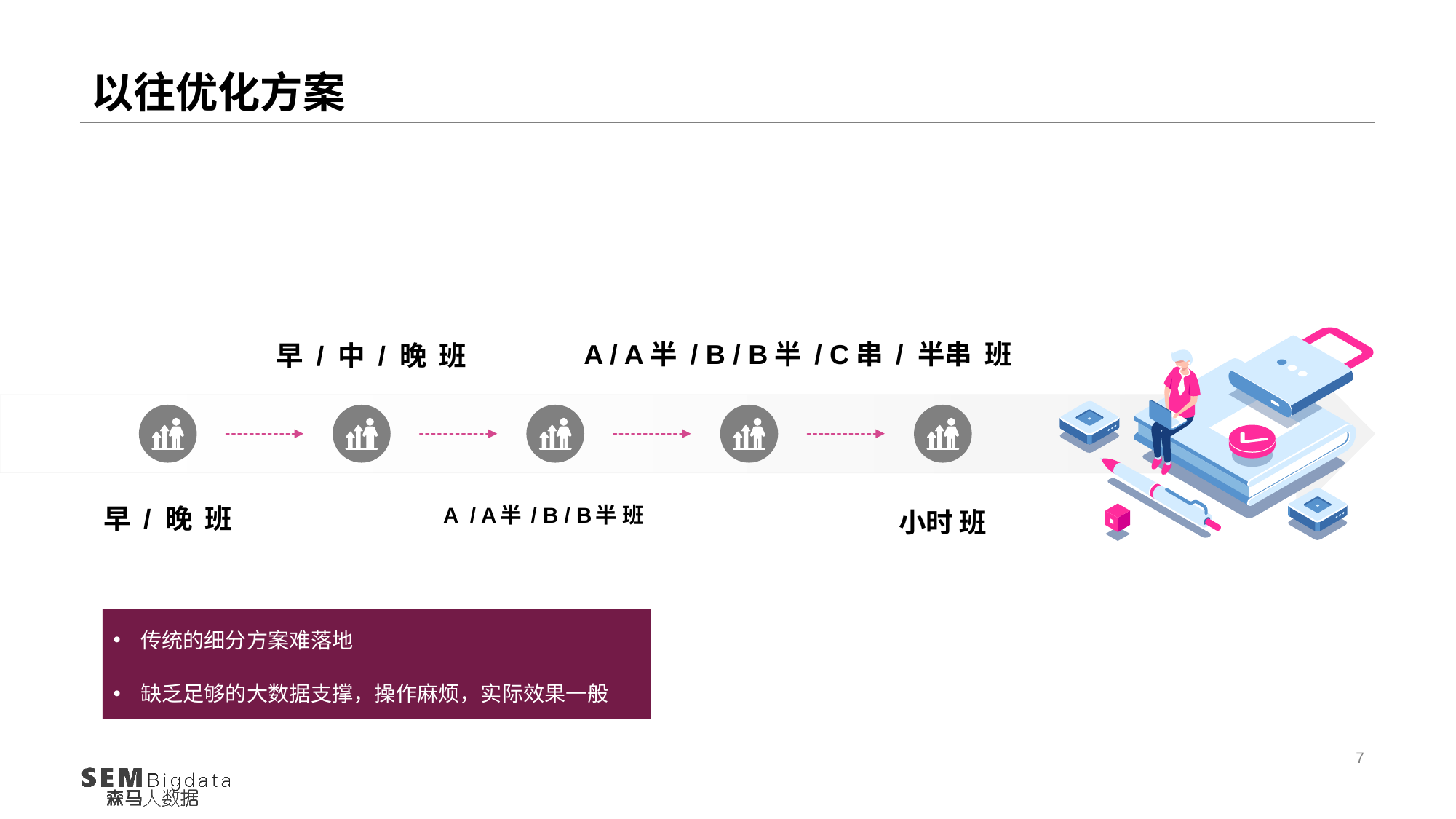

# 以往优化方案
早 / 中 / 晚  班

A / A半 / B / B半 / C串 / 半串  班

A  / A半 / B / B半 班
早 / 晚  班
小时 班
传统的细分方案难落地
缺乏足够的大数据支撑，操作麻烦，实际效果一般
7